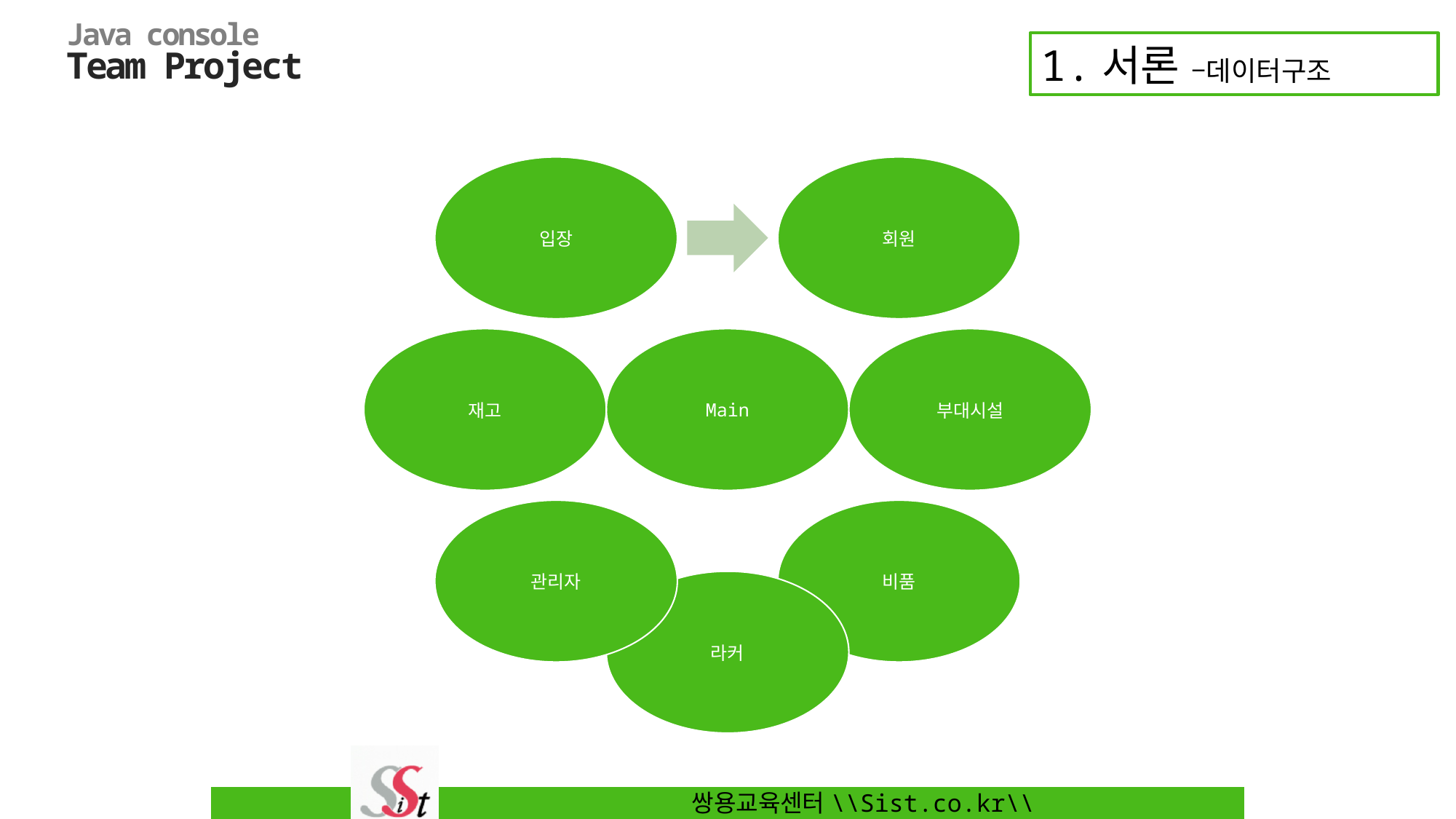

1.서론 –데이터구조
Main
회원
부대시설
비품
라커
관리자
재고
입장